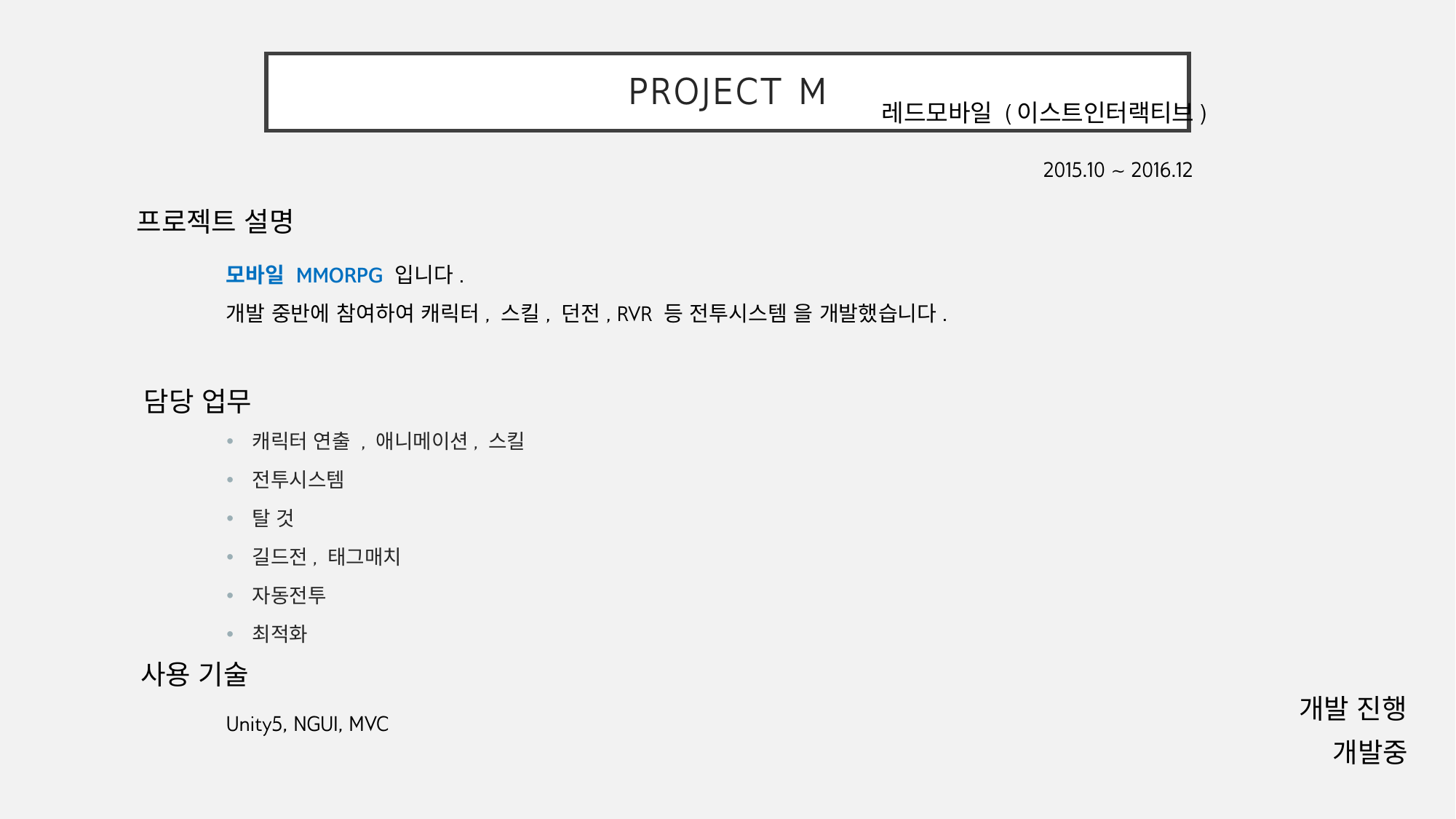

# PROJECT M
레드모바일 (이스트인터랙티브)
2015.10 ~ 2016.12
프로젝트 설명
모바일 MMORPG 입니다.
개발 중반에 참여하여 캐릭터, 스킬, 던전, RVR 등 전투시스템 을 개발했습니다.

담당 업무
캐릭터 연출 , 애니메이션, 스킬
전투시스템
탈 것
길드전, 태그매치
자동전투
최적화

사용 기술
개발 진행
Unity5, NGUI, MVC
개발중